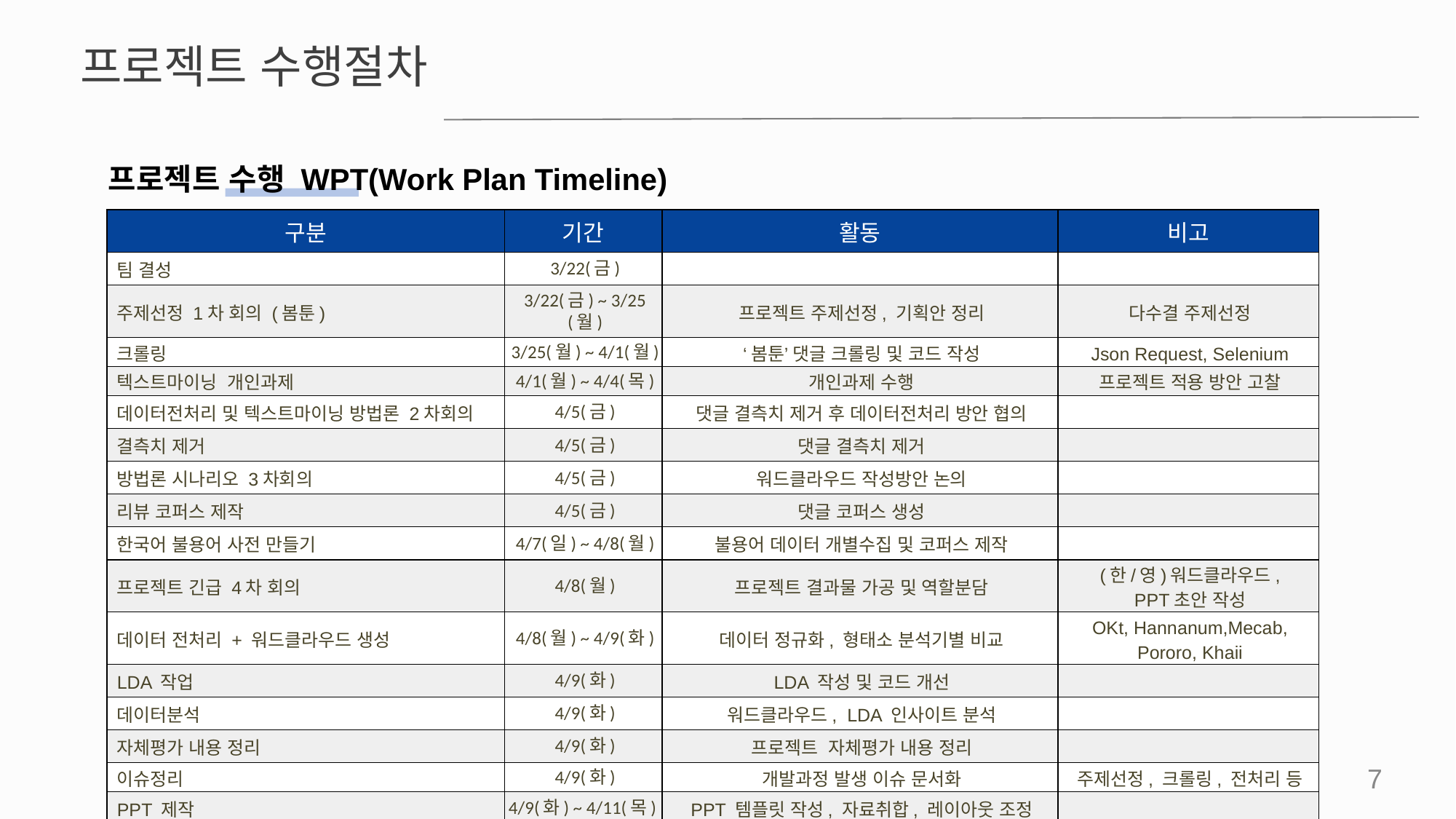

프로젝트 수행절차
프로젝트 수행 WPT(Work Plan Timeline)

| 구분 | 기간 | 활동 | 비고 |
| --- | --- | --- | --- |
| 팀 결성 | 3/22(금) |  |  |
| 주제선정 1차 회의 (봄툰) | 3/22(금) ~ 3/25(월) | 프로젝트 주제선정, 기획안 정리 | 다수결 주제선정 |
| 크롤링 | 3/25(월) ~ 4/1(월) | ‘봄툰’ 댓글 크롤링 및 코드 작성 | Json Request, Selenium |
| 텍스트마이닝 개인과제 | 4/1(월) ~ 4/4(목) | 개인과제 수행 | 프로젝트 적용 방안 고찰 |
| 데이터전처리 및 텍스트마이닝 방법론 2차회의 | 4/5(금) | 댓글 결측치 제거 후 데이터전처리 방안 협의 |  |
| 결측치 제거 | 4/5(금) | 댓글 결측치 제거 |  |
| 방법론 시나리오 3차회의 | 4/5(금) | 워드클라우드 작성방안 논의 |  |
| 리뷰 코퍼스 제작 | 4/5(금) | 댓글 코퍼스 생성 |  |
| 한국어 불용어 사전 만들기 | 4/7(일) ~ 4/8(월) | 불용어 데이터 개별수집 및 코퍼스 제작 |  |
| 프로젝트 긴급 4차 회의 | 4/8(월) | 프로젝트 결과물 가공 및 역할분담 | (한/영)워드클라우드, PPT초안 작성 |
| 데이터 전처리 + 워드클라우드 생성 | 4/8(월) ~ 4/9(화) | 데이터 정규화, 형태소 분석기별 비교 | OKt, Hannanum,Mecab, Pororo, Khaii |
| LDA 작업 | 4/9(화) | LDA 작성 및 코드 개선 |  |
| 데이터분석 | 4/9(화) | 워드클라우드, LDA 인사이트 분석 |  |
| 자체평가 내용 정리 | 4/9(화) | 프로젝트 자체평가 내용 정리 |  |
| 이슈정리 | 4/9(화) | 개발과정 발생 이슈 문서화 | 주제선정, 크롤링, 전처리 등 |
| PPT 제작 | 4/9(화) ~ 4/11(목) | PPT 템플릿 작성, 자료취합, 레이아웃 조정 |  |
| 총 개발기간 (총 3주) | 3/22(금) ~ 4/11(목) |  |  |
7